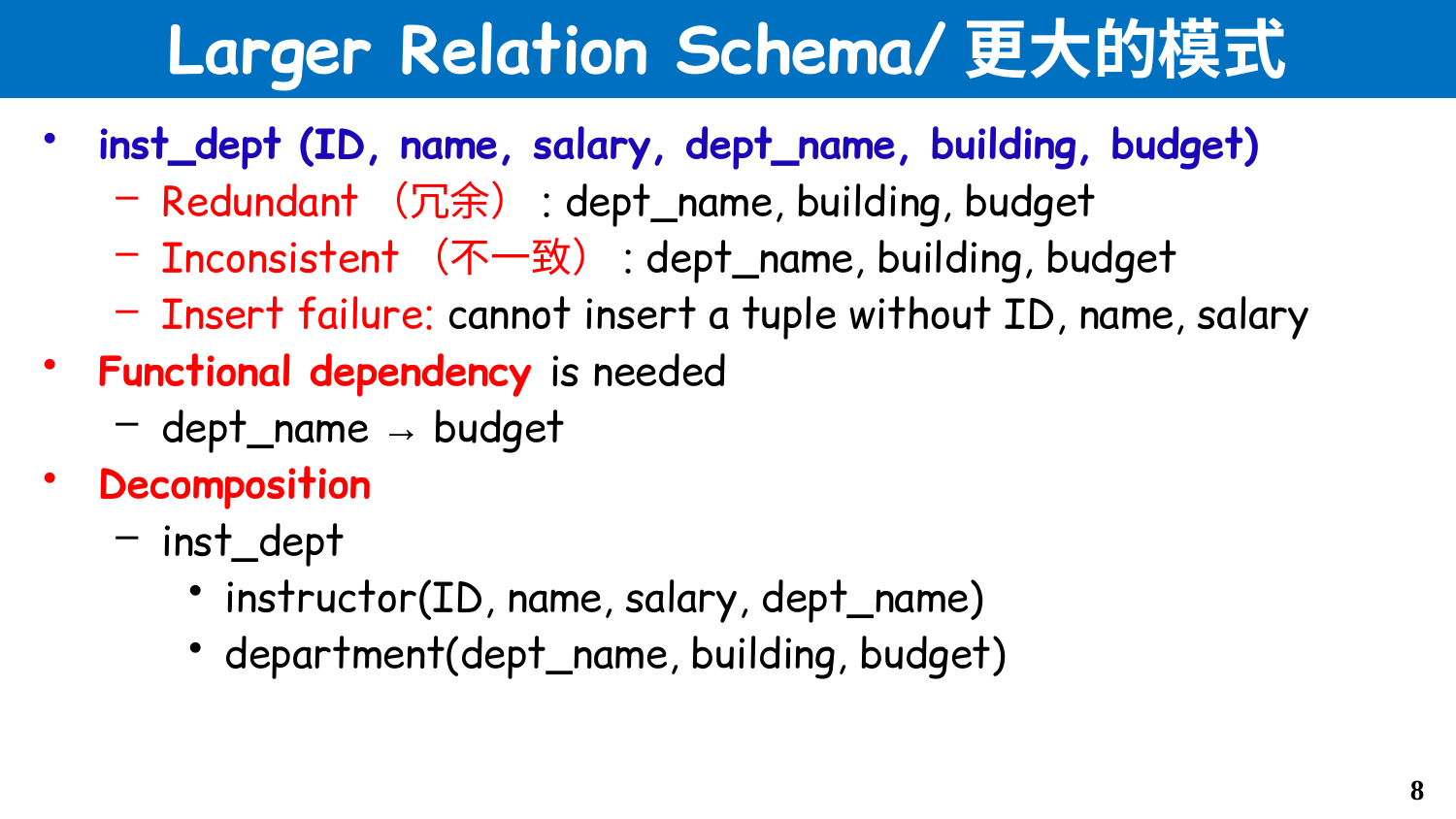

# Larger Relation Schema/更大的模式
inst_dept (ID, name, salary, dept_name, building, budget)
Redundant（冗余）: dept_name, building, budget
Inconsistent（不一致）: dept_name, building, budget
Insert failure: cannot insert a tuple without ID, name, salary
Functional dependency is needed
dept_name → budget
Decomposition
inst_dept
instructor(ID, name, salary, dept_name)
department(dept_name, building, budget)